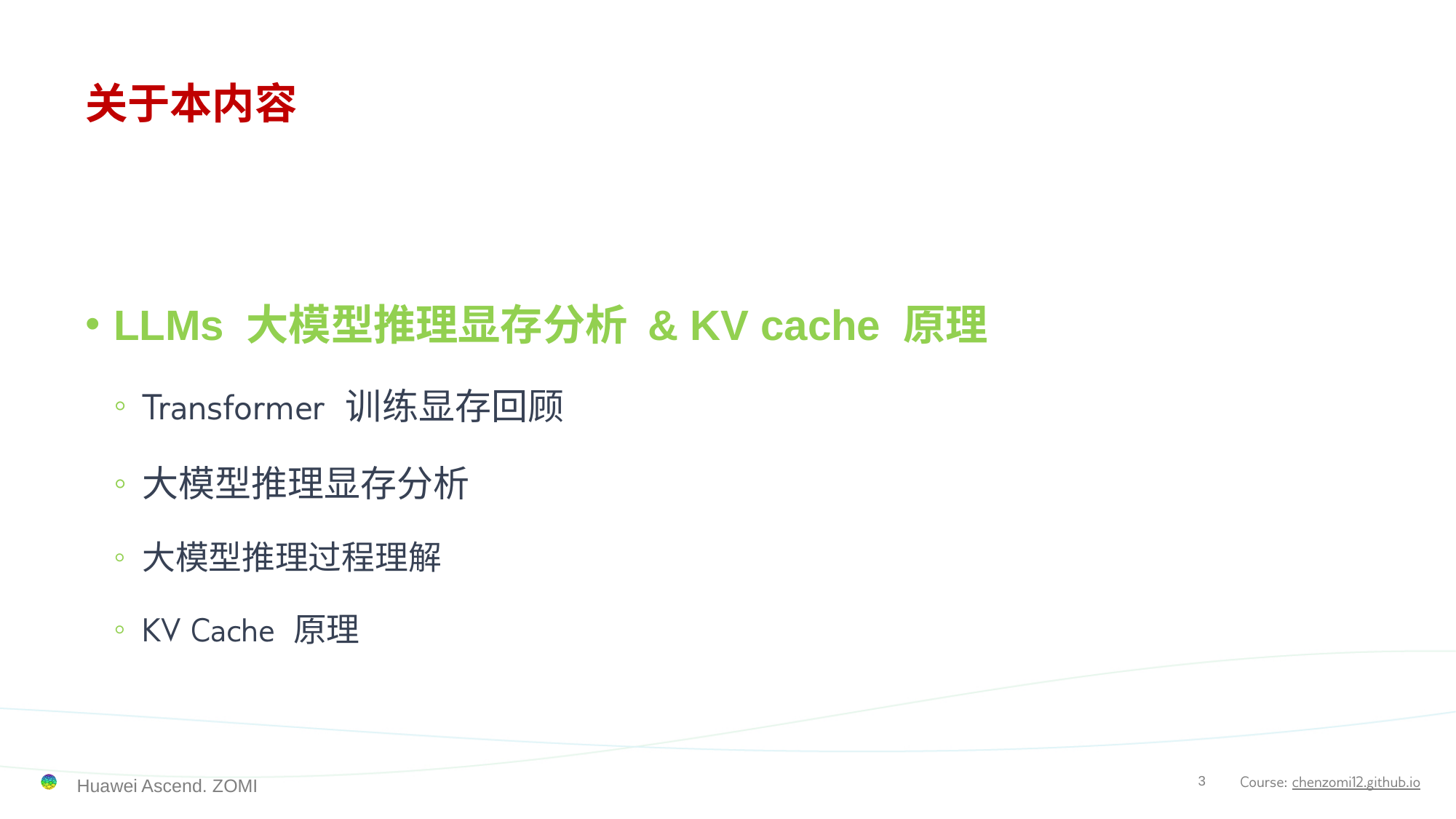

# 关于本内容
LLMs 大模型推理显存分析 & KV cache 原理
Transformer 训练显存回顾
大模型推理显存分析
大模型推理过程理解
KV Cache 原理